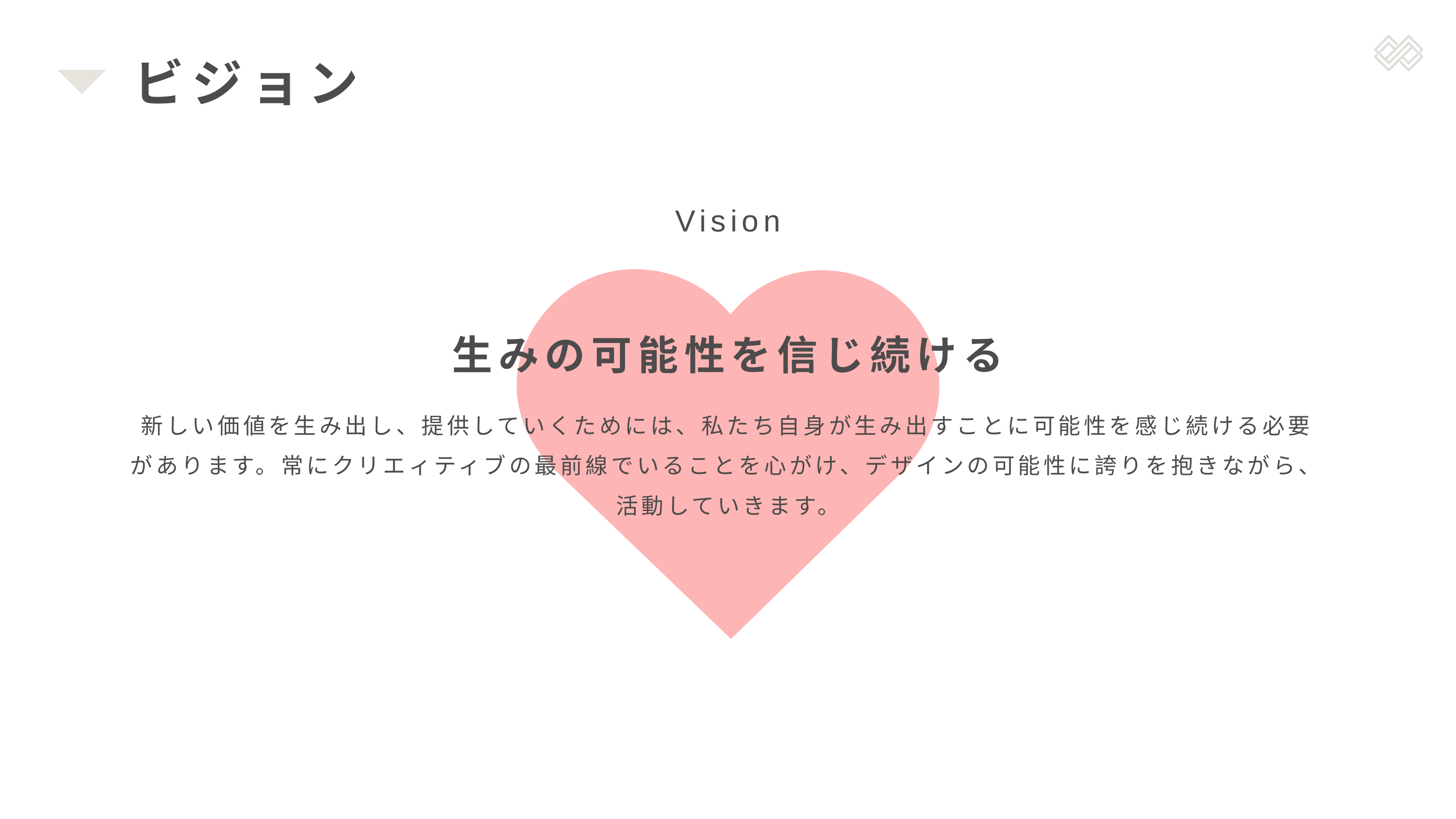

ビジョン

Vision

生みの可能性を信じ続ける
新しい価値を生み出し、提供していくためには、私たち自身が生み出すことに可能性を感じ続ける必要があります。常にクリエィティブの最前線でいることを心がけ、デザインの可能性に誇りを抱きながら、活動していきます。